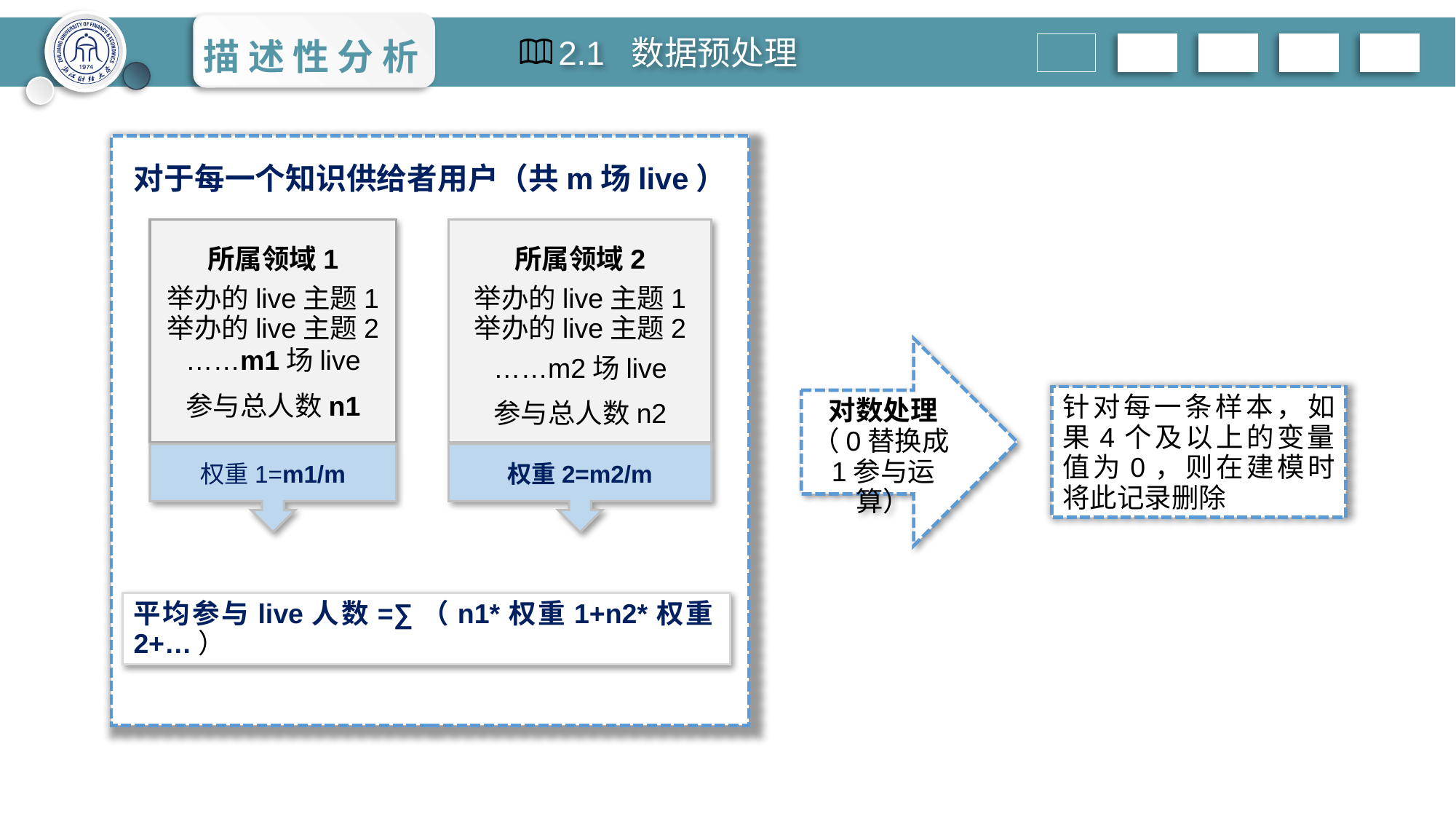

描 述 性 分 析

2.1  数据预处理

对于每一个知识供给者用户（共m场live）

所属领域1
举办的live主题1
举办的live主题2
……m1场live

参与总人数n1
权重1=m1/m
所属领域2
举办的live主题1
举办的live主题2
……m2场live

参与总人数n2
权重2=m2/m
平均参与live人数=∑（n1*权重1+n2*权重2+…）
对数处理
（0替换成1参与运算）
针对每一条样本，如果4个及以上的变量值为0，则在建模时将此记录删除